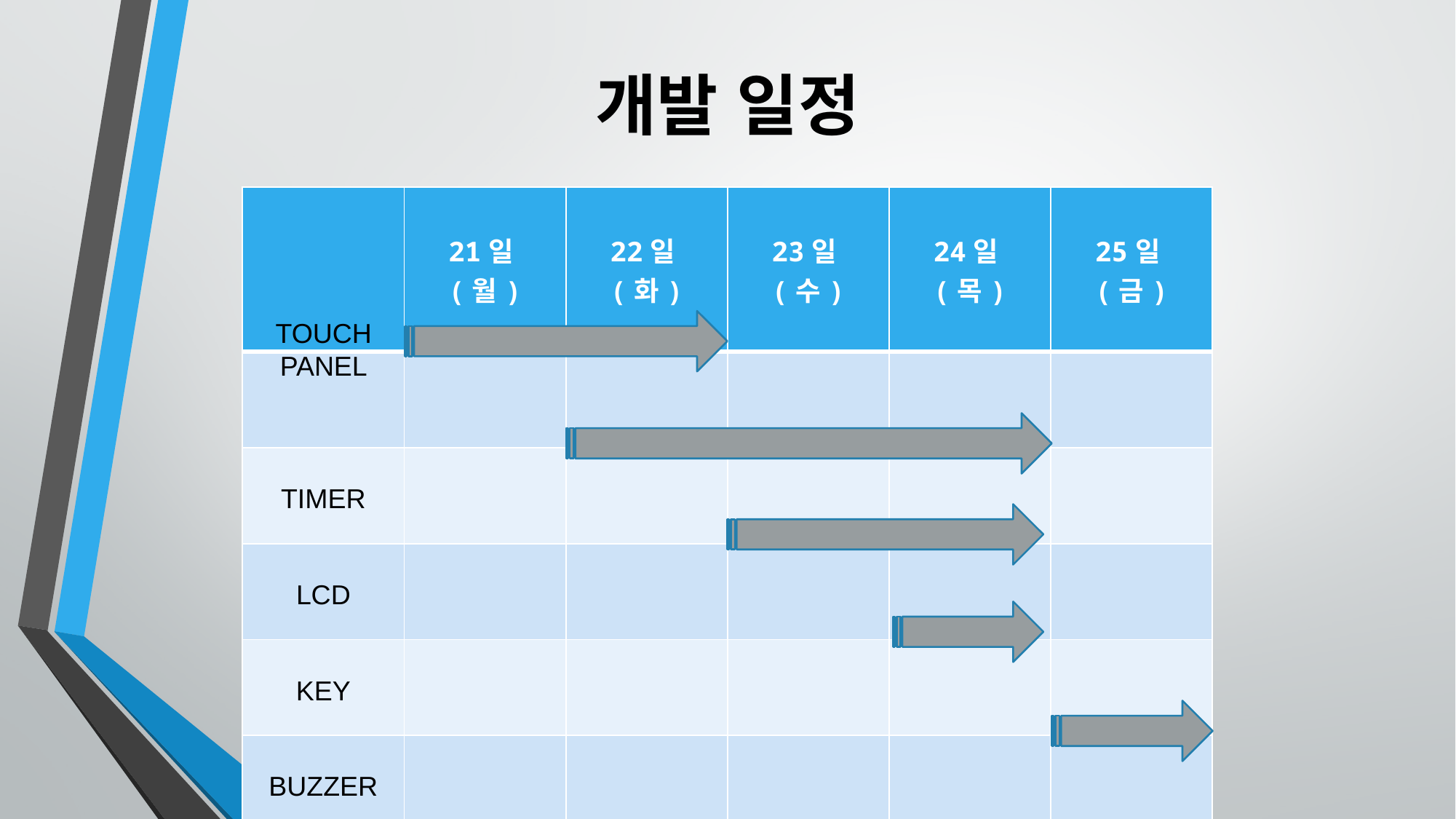

# 개발 일정
|  | 21일(월) | 22일(화) | 23일(수) | 24일(목) | 25일(금) |
| --- | --- | --- | --- | --- | --- |
|  |  |  |  |  |  |
| TIMER |  |  |  |  |  |
| LCD |  |  |  |  |  |
| KEY |  |  |  |  |  |
| BUZZER |  |  |  |  |  |
TOUCH
PANEL